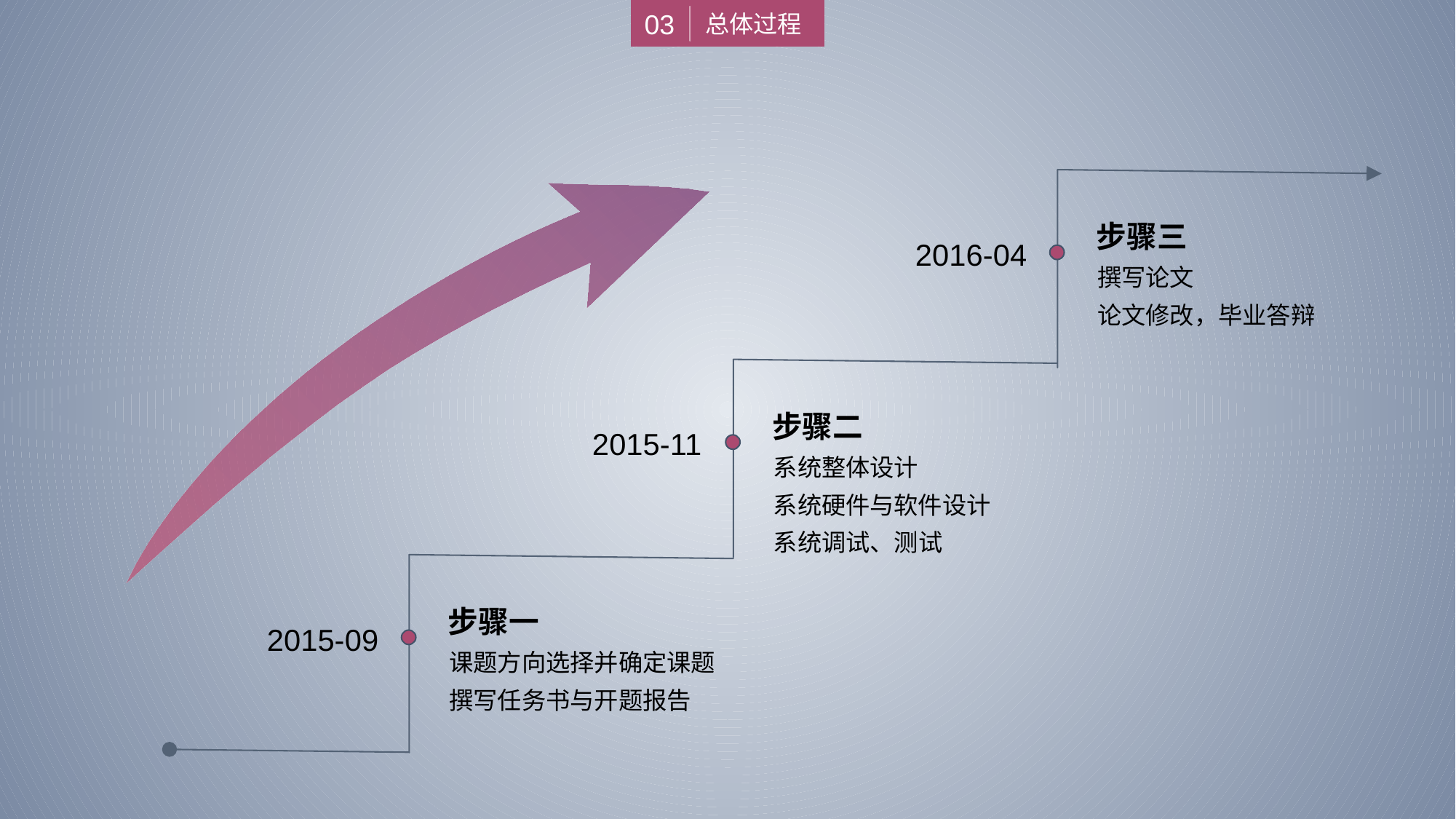

03
总体过程
步骤三
2016-04

撰写论文
论文修改，毕业答辩

步骤二
2015-11

系统整体设计
系统硬件与软件设计
系统调试、测试
步骤一
2015-09

课题方向选择并确定课题
撰写任务书与开题报告